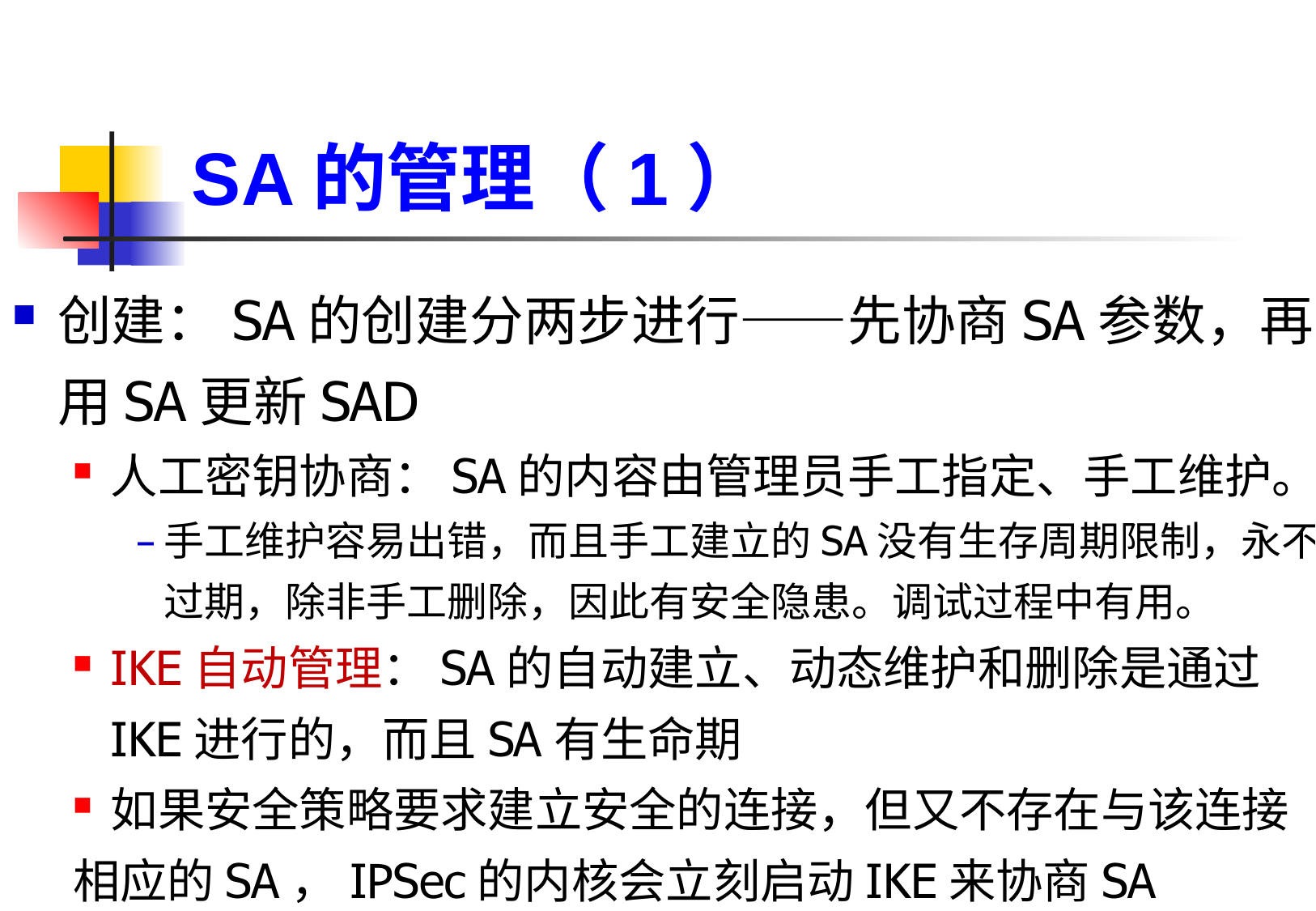

# SA的管理（1）
创建：SA的创建分两步进行——先协商SA参数，再用SA更新SAD
人工密钥协商：SA的内容由管理员手工指定、手工维护。
手工维护容易出错，而且手工建立的SA没有生存周期限制，永不过期，除非手工删除，因此有安全隐患。调试过程中有用。
IKE自动管理：SA的自动建立、动态维护和删除是通过IKE进行的，而且SA有生命期
如果安全策略要求建立安全的连接，但又不存在与该连接
相应的SA，IPSec的内核会立刻启动IKE来协商SA